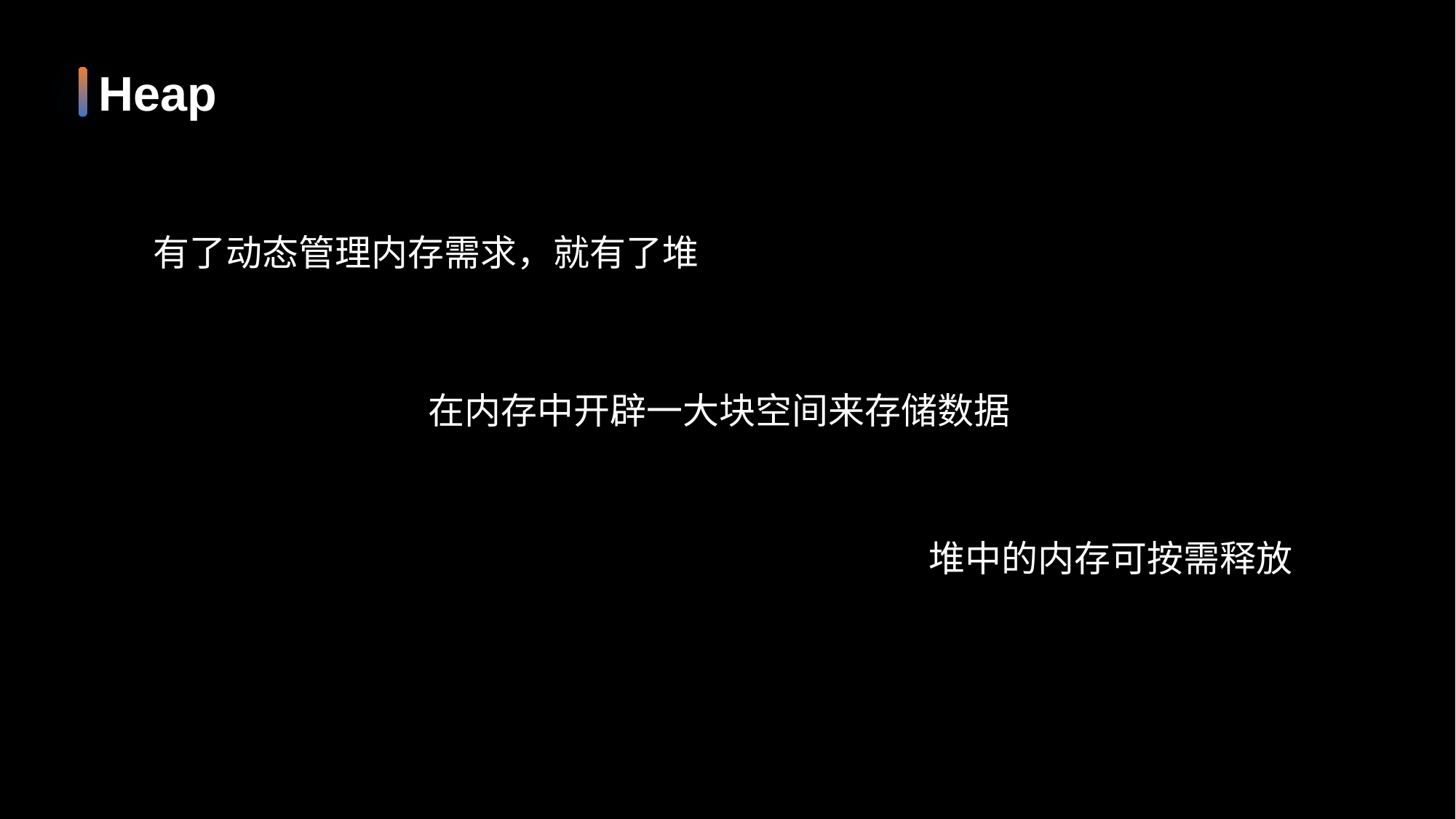

Heap

有了动态管理内存需求，就有了堆
在内存中开辟一大块空间来存储数据
堆中的内存可按需释放